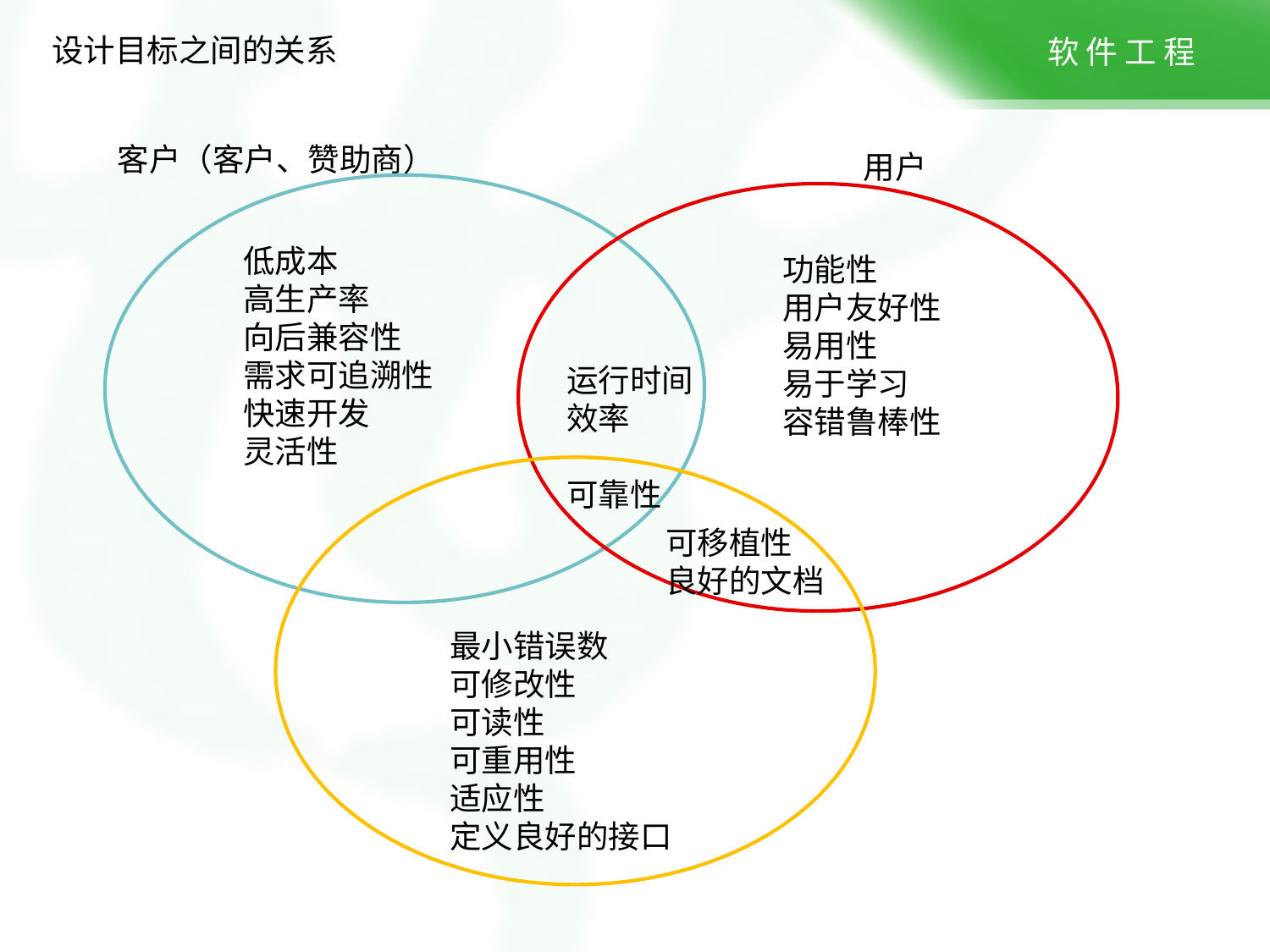

设计目标之间的关系
客户（客户、赞助商）
用户

低成本
高生产率
向后兼容性
需求可追溯性
快速开发
灵活性

功能性
用户友好性
易用性
易于学习
容错鲁棒性
运行时间
效率

可靠性
可移植性
良好的文档
最小错误数
可修改性
可读性
可重用性
适应性
定义良好的接口